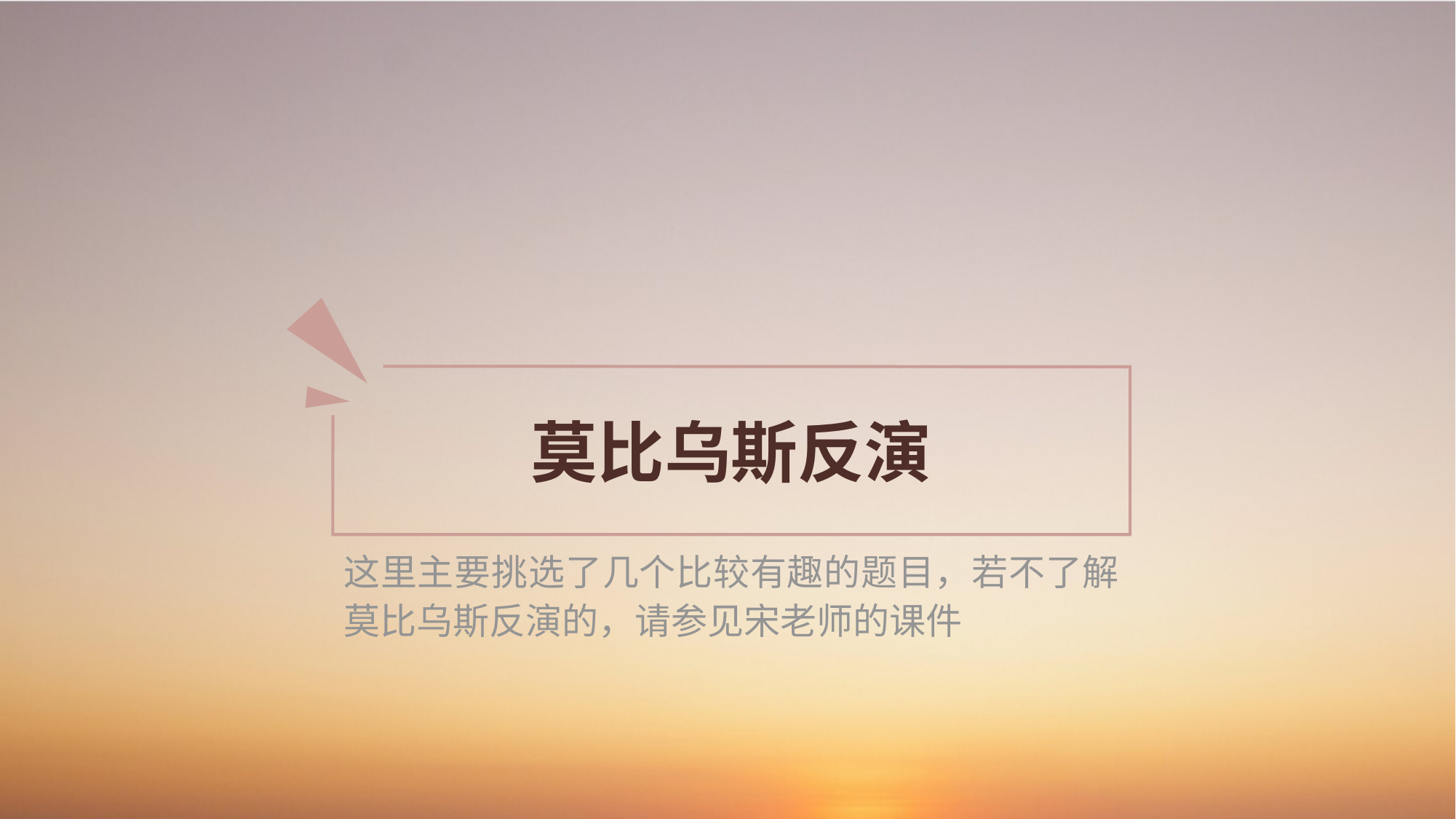

# 莫比乌斯反演
这里主要挑选了几个比较有趣的题目，若不了解莫比乌斯反演的，请参见宋老师的课件